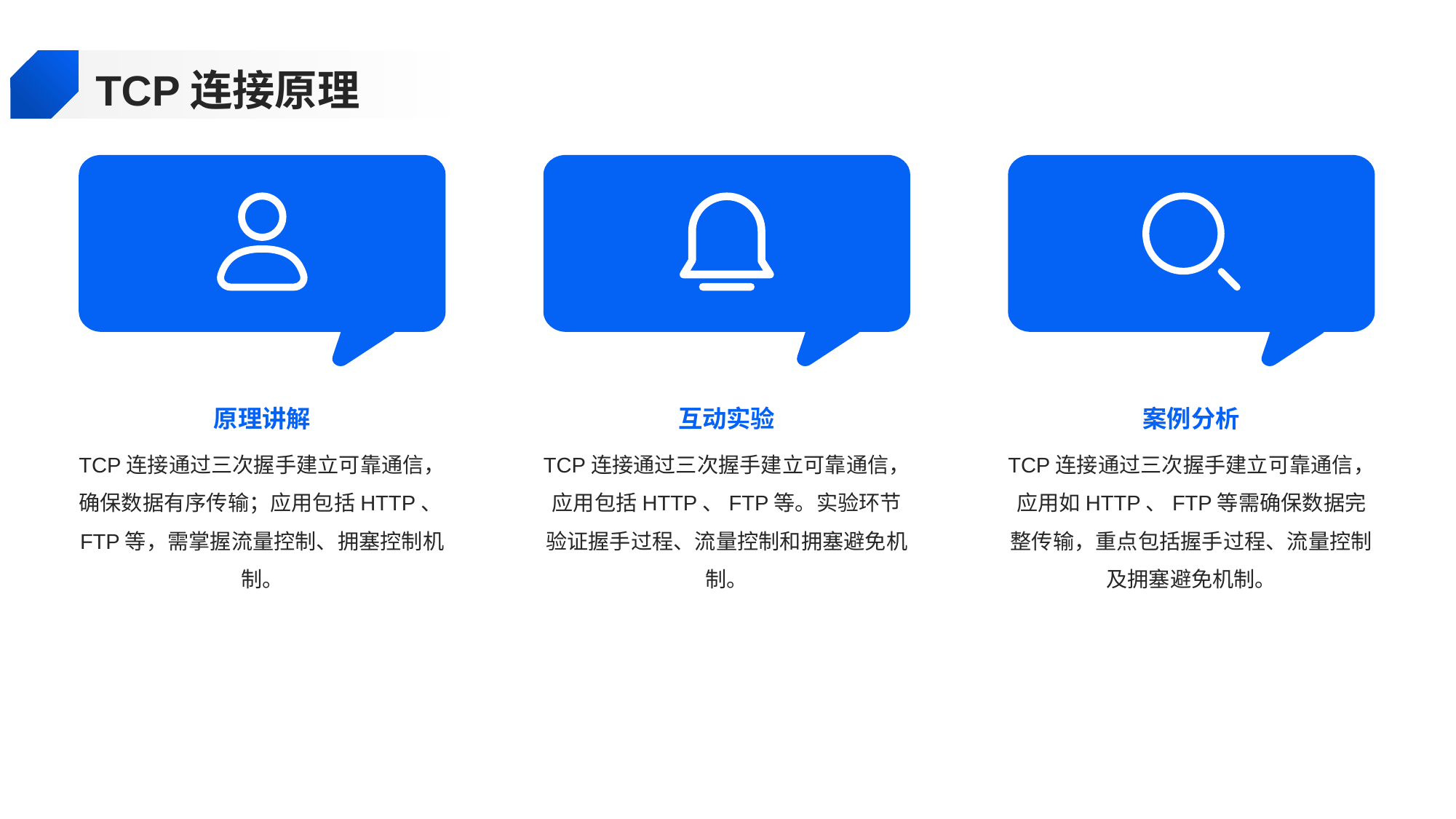

TCP连接原理

原理讲解
互动实验
案例分析
TCP连接通过三次握手建立可靠通信，确保数据有序传输；应用包括HTTP、FTP等，需掌握流量控制、拥塞控制机制。
TCP连接通过三次握手建立可靠通信，应用包括HTTP、FTP等。实验环节验证握手过程、流量控制和拥塞避免机制。
TCP连接通过三次握手建立可靠通信，应用如HTTP、FTP等需确保数据完整传输，重点包括握手过程、流量控制及拥塞避免机制。